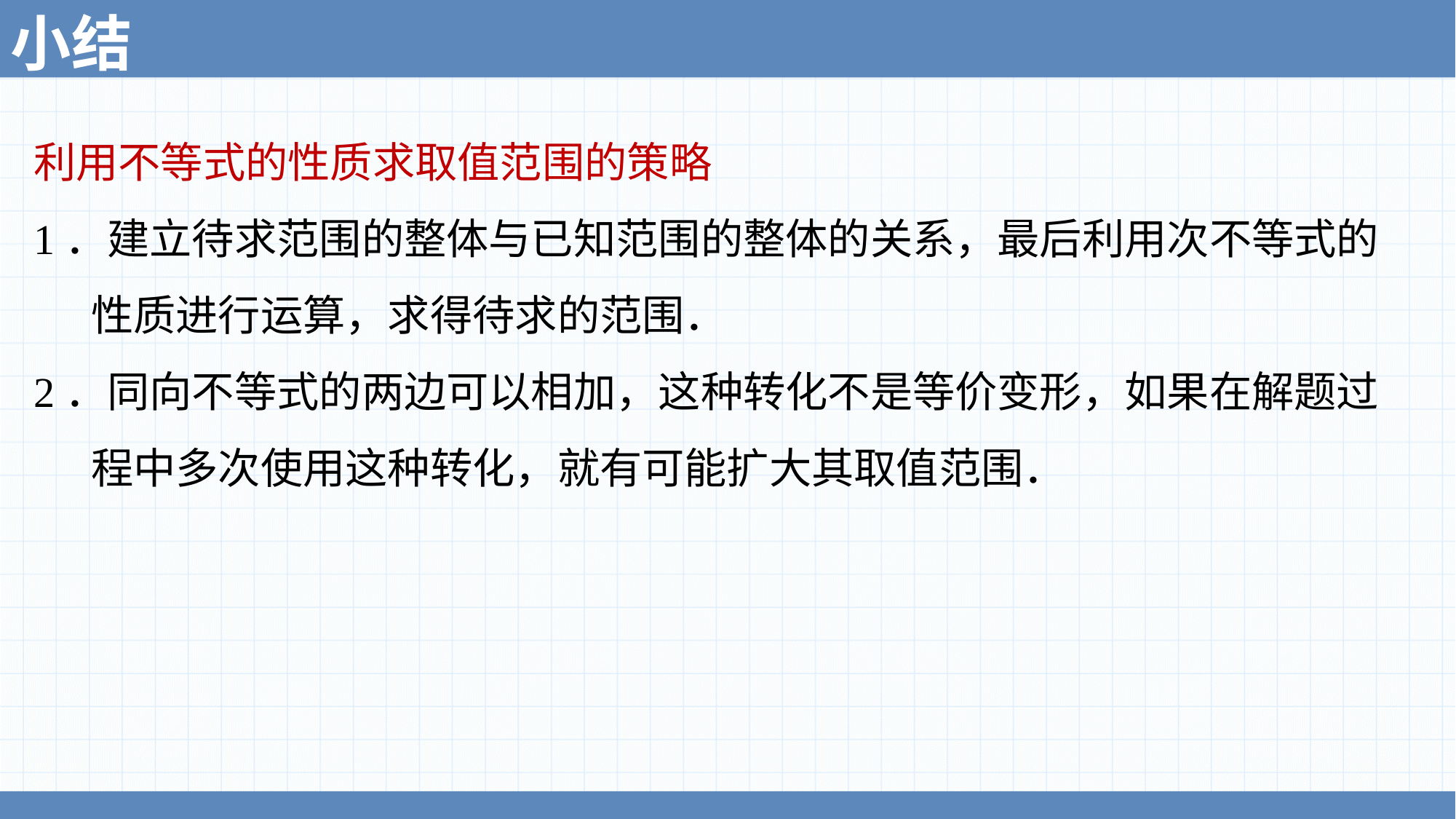

小结
利用不等式的性质求取值范围的策略
1．建立待求范围的整体与已知范围的整体的关系，最后利用次不等式的
     性质进行运算，求得待求的范围．
2．同向不等式的两边可以相加，这种转化不是等价变形，如果在解题过
     程中多次使用这种转化，就有可能扩大其取值范围．